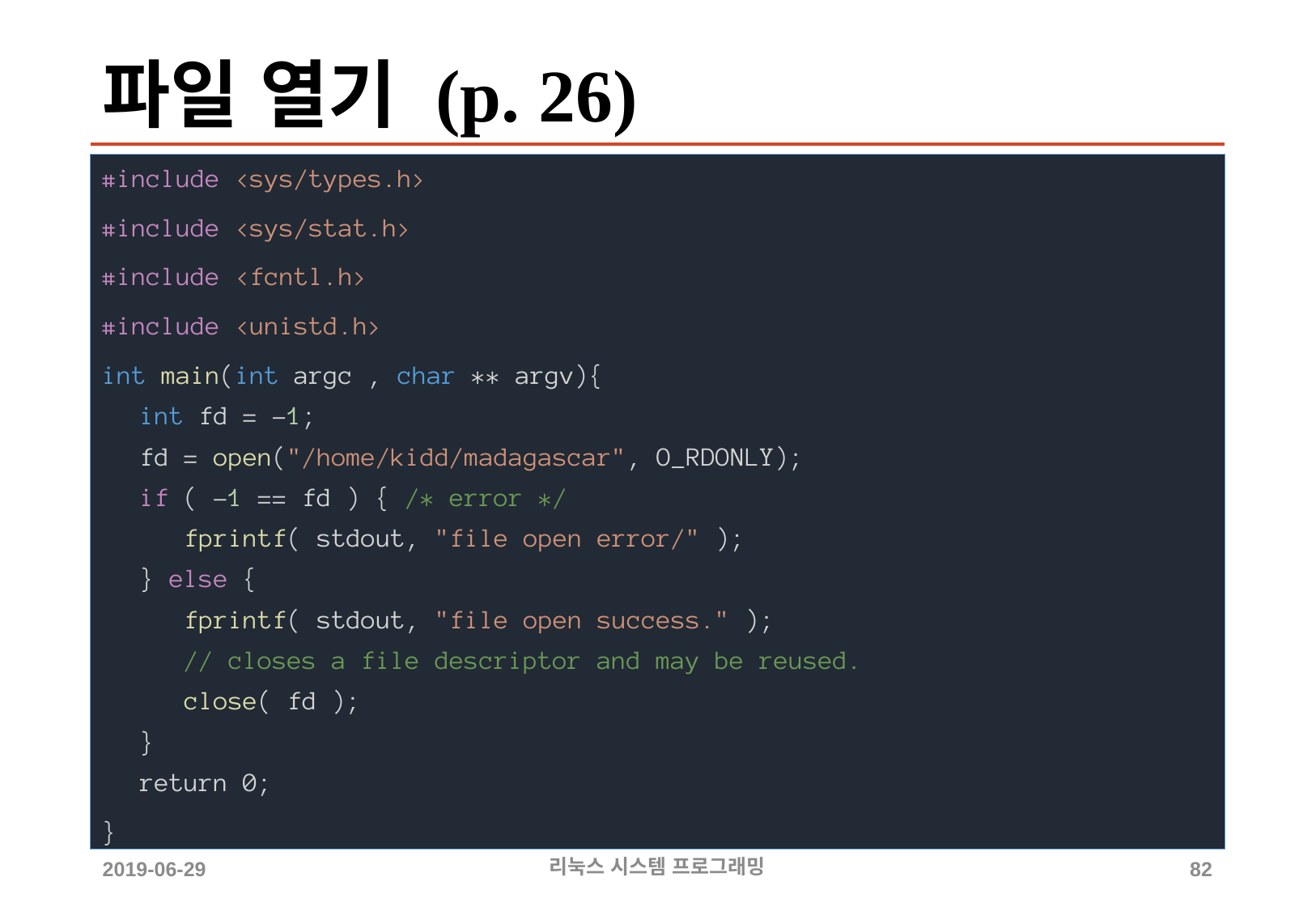

# 파일 열기 (p. 26)
#include <sys/types.h>
#include <sys/stat.h>
#include <fcntl.h>
#include <unistd.h>
int main(int argc , char ** argv){
 int fd = -1;
 fd = open("/home/kidd/madagascar", O_RDONLY);
 if ( -1 == fd ) { /* error */
    fprintf( stdout, "file open error/" );
 } else {
    fprintf( stdout, "file open success." );
    // closes a file descriptor and may be reused.
    close( fd );
 }
 return 0;
}
2019-06-29
리눅스 시스템 프로그래밍
82